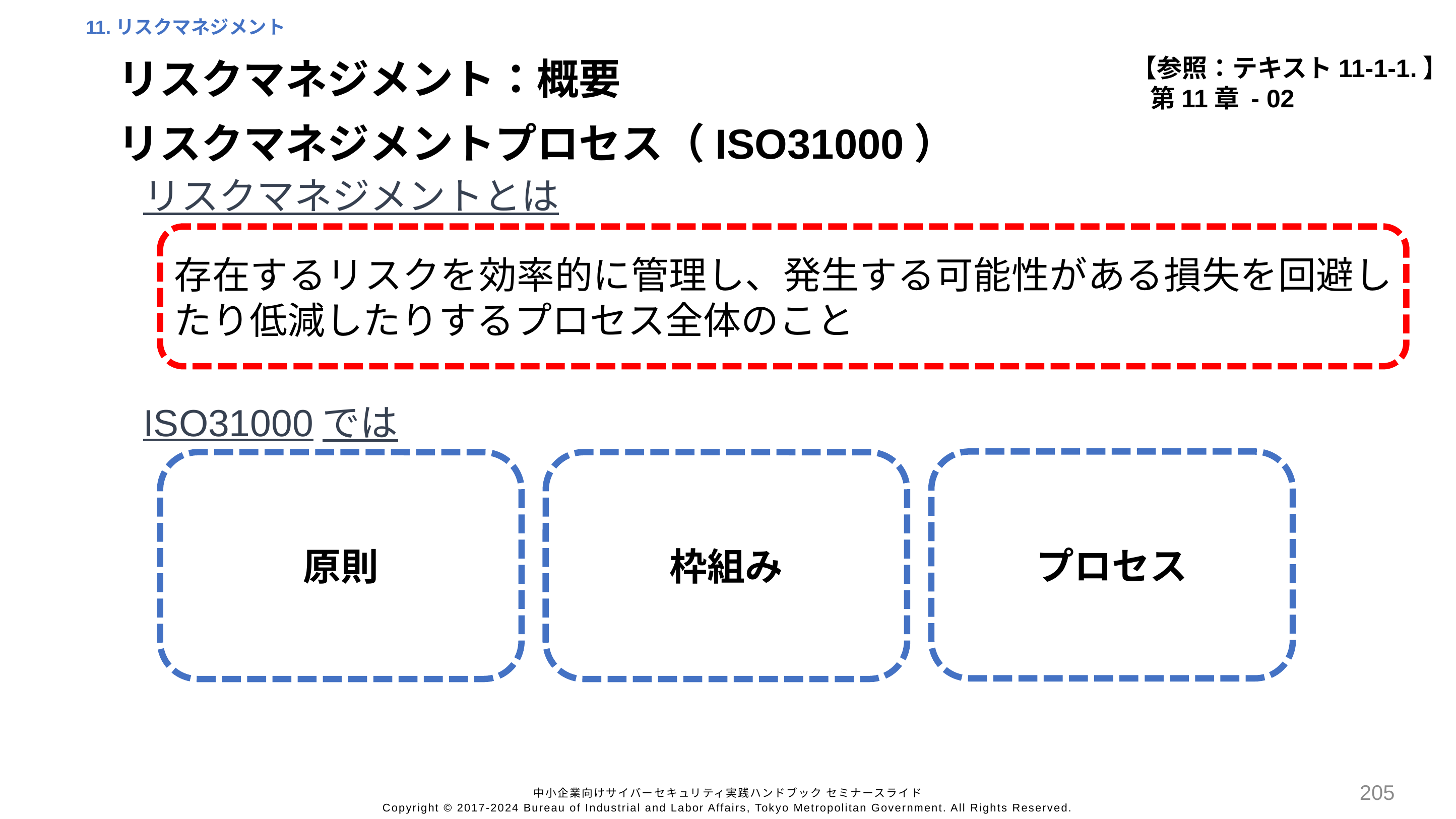

11.リスクマネジメント
【参照：テキスト11-1-1.】
第11章 - 02
リスクマネジメント：概要
リスクマネジメントプロセス（ISO31000）
リスクマネジメントとは

ISO31000では

存在するリスクを効率的に管理し、発生する可能性がある損失を回避したり低減したりするプロセス全体のこと
プロセス
原則
枠組み
205